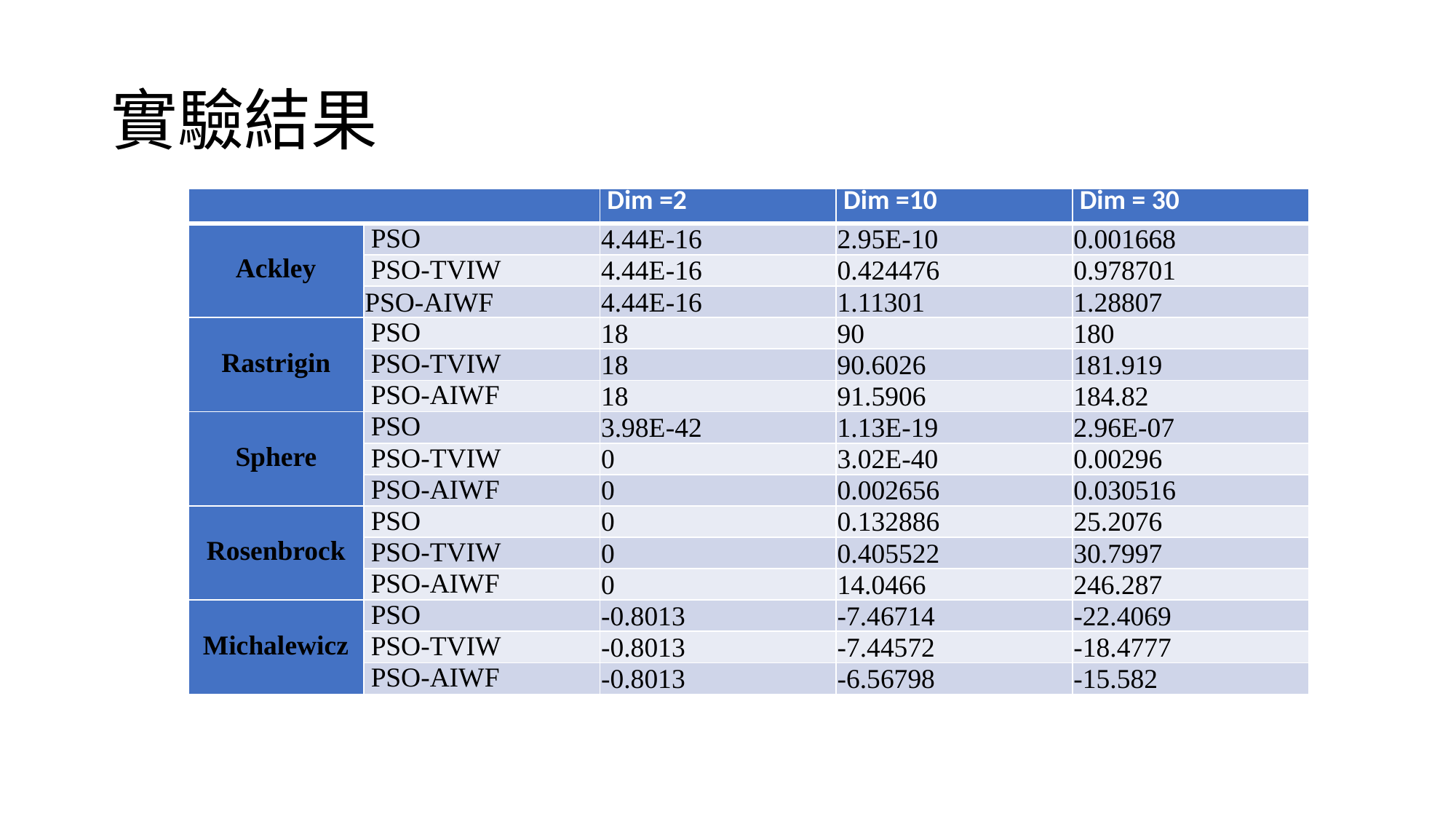

# 實驗結果
|  |  | Dim =2 | Dim =10 | Dim = 30 |
| --- | --- | --- | --- | --- |
| Ackley | PSO | 4.44E-16 | 2.95E-10 | 0.001668 |
|  | PSO-TVIW | 4.44E-16 | 0.424476 | 0.978701 |
|  | PSO-AIWF | 4.44E-16 | 1.11301 | 1.28807 |
| Rastrigin | PSO | 18 | 90 | 180 |
|  | PSO-TVIW | 18 | 90.6026 | 181.919 |
|  | PSO-AIWF | 18 | 91.5906 | 184.82 |
| Sphere | PSO | 3.98E-42 | 1.13E-19 | 2.96E-07 |
|  | PSO-TVIW | 0 | 3.02E-40 | 0.00296 |
|  | PSO-AIWF | 0 | 0.002656 | 0.030516 |
| Rosenbrock | PSO | 0 | 0.132886 | 25.2076 |
|  | PSO-TVIW | 0 | 0.405522 | 30.7997 |
|  | PSO-AIWF | 0 | 14.0466 | 246.287 |
| Michalewicz | PSO | -0.8013 | -7.46714 | -22.4069 |
|  | PSO-TVIW | -0.8013 | -7.44572 | -18.4777 |
|  | PSO-AIWF | -0.8013 | -6.56798 | -15.582 |